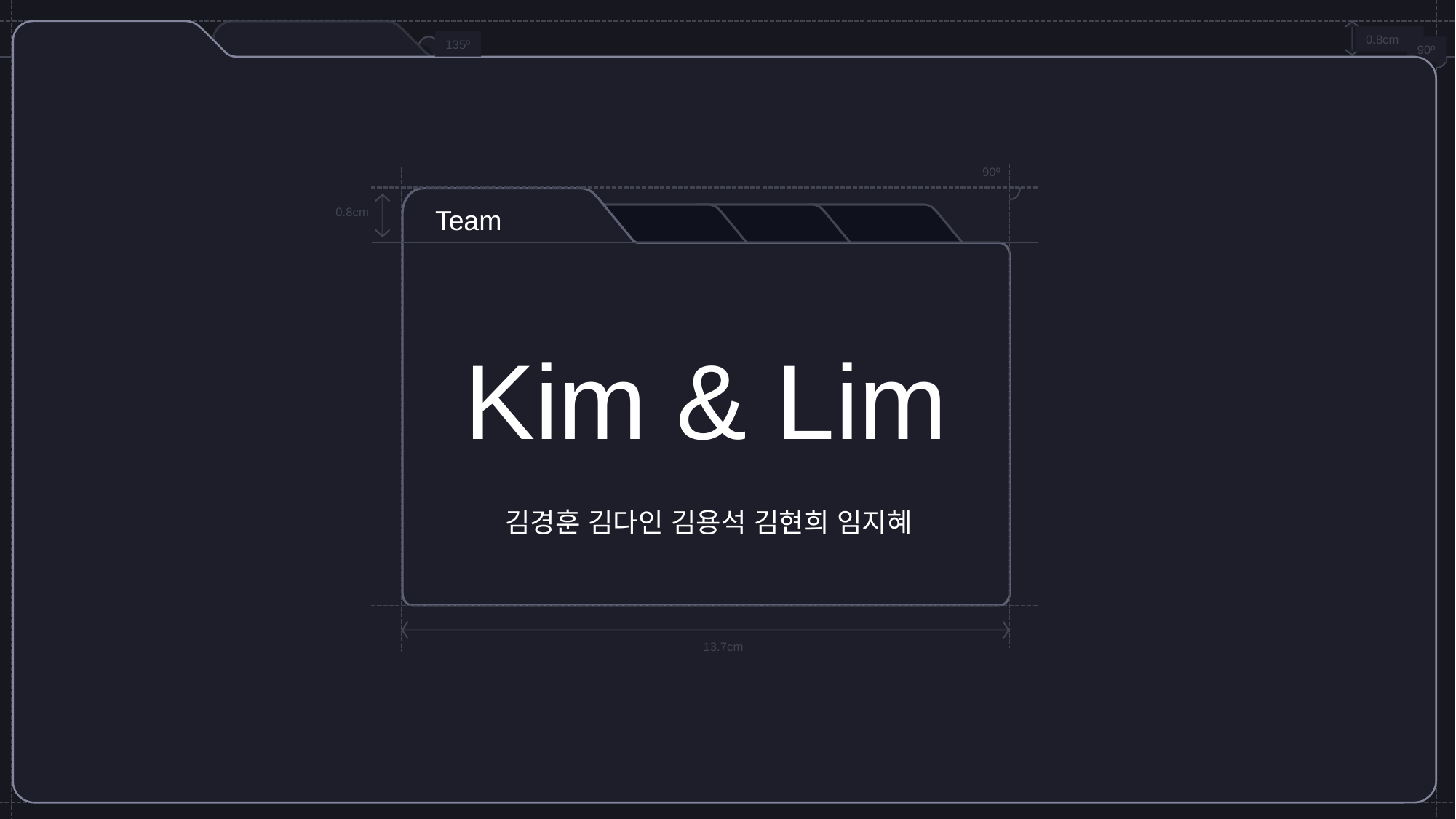

90º

Kim & Lim

0.8cm

13.7cm
Team
김경훈 김다인 김용석 김현희 임지혜